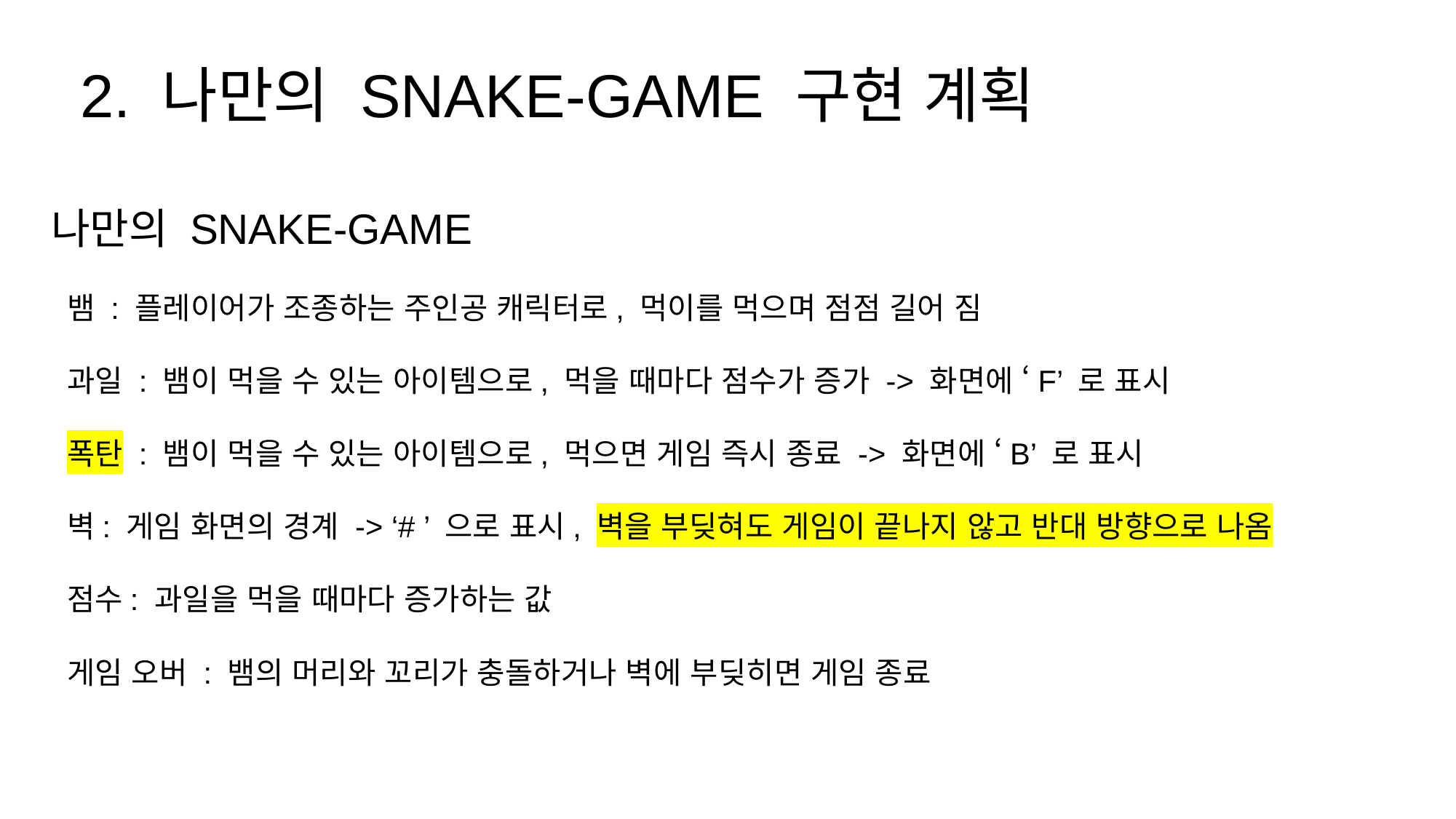

2. 나만의 SNAKE-GAME 구현 계획
나만의 SNAKE-GAME

 뱀 : 플레이어가 조종하는 주인공 캐릭터로, 먹이를 먹으며 점점 길어 짐

 과일 : 뱀이 먹을 수 있는 아이템으로, 먹을 때마다 점수가 증가 -> 화면에 ‘F’ 로 표시

 폭탄 : 뱀이 먹을 수 있는 아이템으로, 먹으면 게임 즉시 종료 -> 화면에 ‘B’ 로 표시

 벽: 게임 화면의 경계 -> ‘# ’ 으로 표시, 벽을 부딪혀도 게임이 끝나지 않고 반대 방향으로 나옴

 점수: 과일을 먹을 때마다 증가하는 값

 게임 오버 : 뱀의 머리와 꼬리가 충돌하거나 벽에 부딪히면 게임 종료